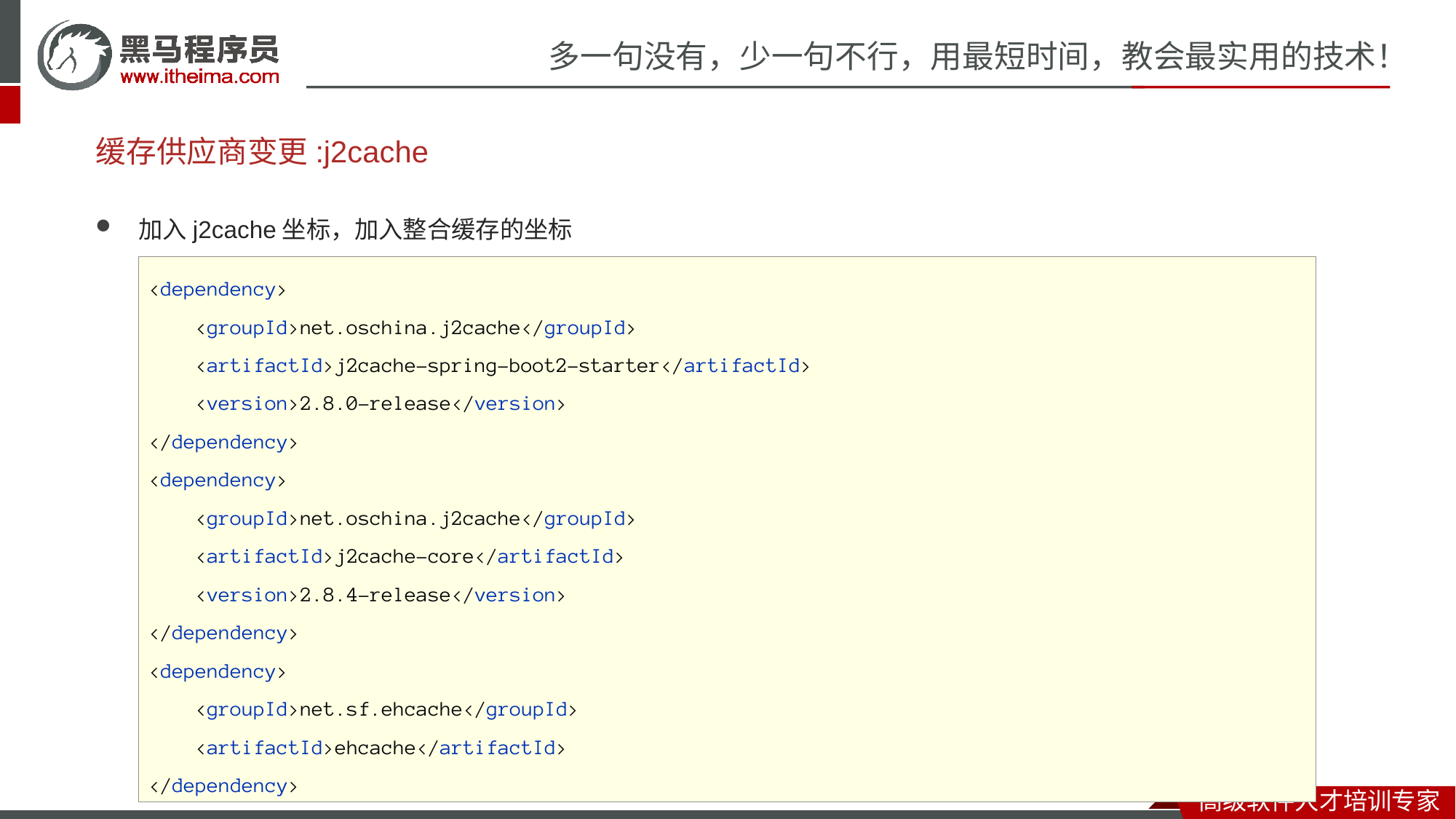

# 缓存供应商变更:j2cache
加入j2cache坐标，加入整合缓存的坐标
<dependency>
    <groupId>net.oschina.j2cache</groupId>
    <artifactId>j2cache-spring-boot2-starter</artifactId>
    <version>2.8.0-release</version>
</dependency>
<dependency>
    <groupId>net.oschina.j2cache</groupId>
    <artifactId>j2cache-core</artifactId>
    <version>2.8.4-release</version>
</dependency>
<dependency>
    <groupId>net.sf.ehcache</groupId>
    <artifactId>ehcache</artifactId>
</dependency>